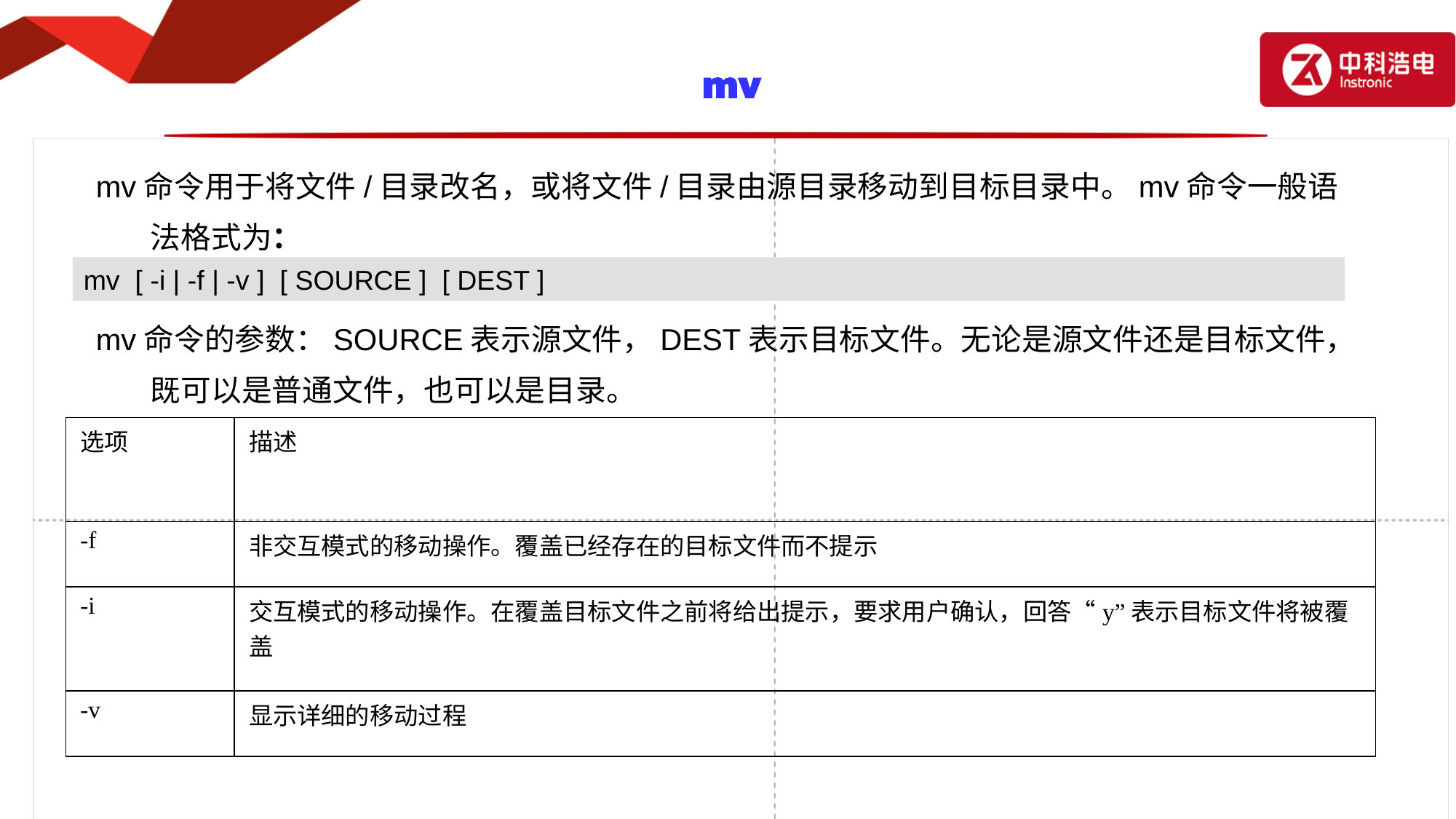

# mv
mv命令用于将文件/目录改名，或将文件/目录由源目录移动到目标目录中。mv命令一般语法格式为：

mv命令的参数：SOURCE表示源文件，DEST表示目标文件。无论是源文件还是目标文件，既可以是普通文件，也可以是目录。
mv  [ -i | -f | -v ]  [ SOURCE ]  [ DEST ]
| 选项 | 描述 |
| --- | --- |
| -f | 非交互模式的移动操作。覆盖已经存在的目标文件而不提示 |
| -i | 交互模式的移动操作。在覆盖目标文件之前将给出提示，要求用户确认，回答“y”表示目标文件将被覆盖 |
| -v | 显示详细的移动过程 |